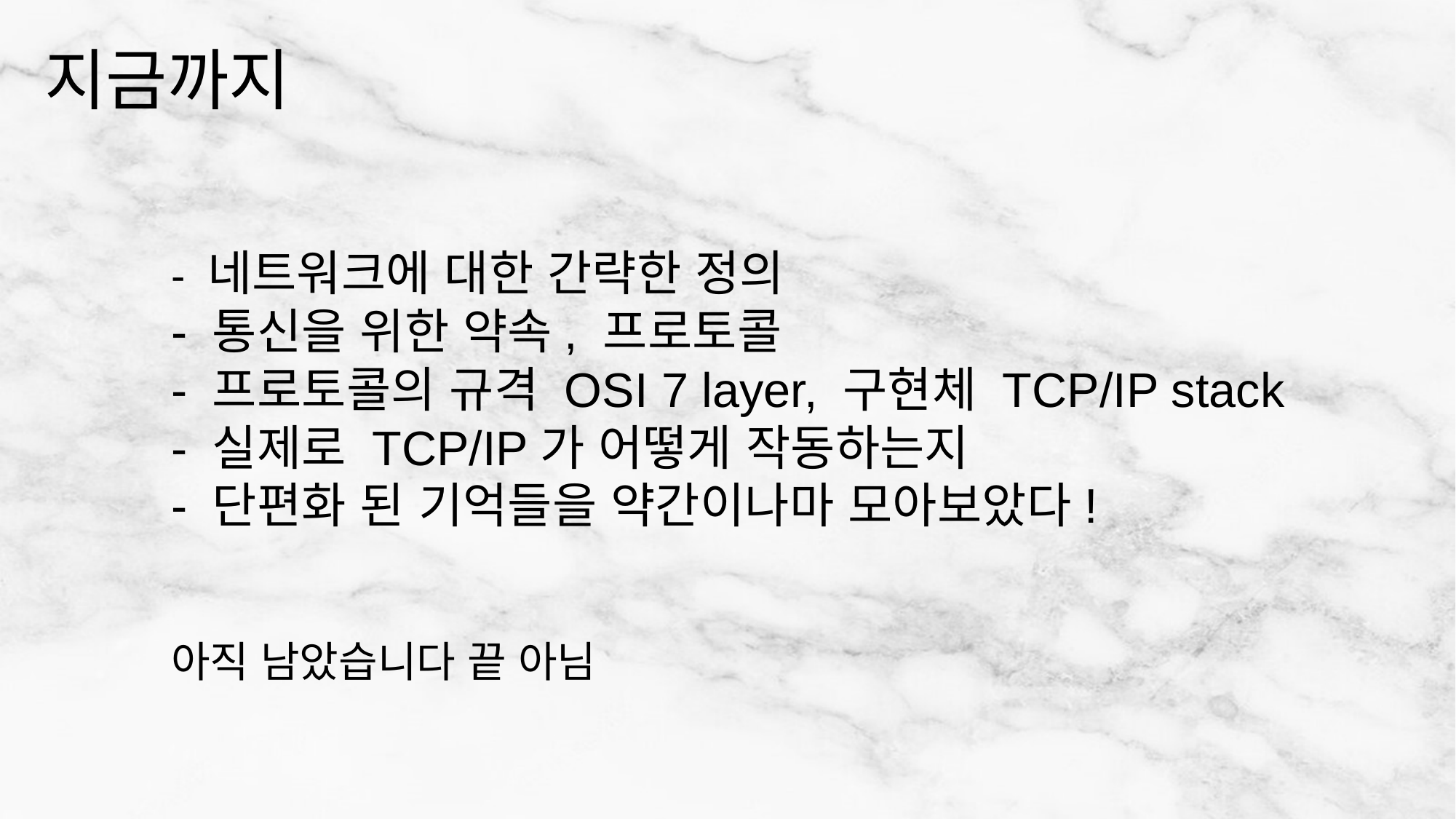

# 지금까지
- 네트워크에 대한 간략한 정의
- 통신을 위한 약속, 프로토콜
- 프로토콜의 규격 OSI 7 layer, 구현체 TCP/IP stack
- 실제로 TCP/IP가 어떻게 작동하는지
- 단편화 된 기억들을 약간이나마 모아보았다!

아직 남았습니다 끝 아님